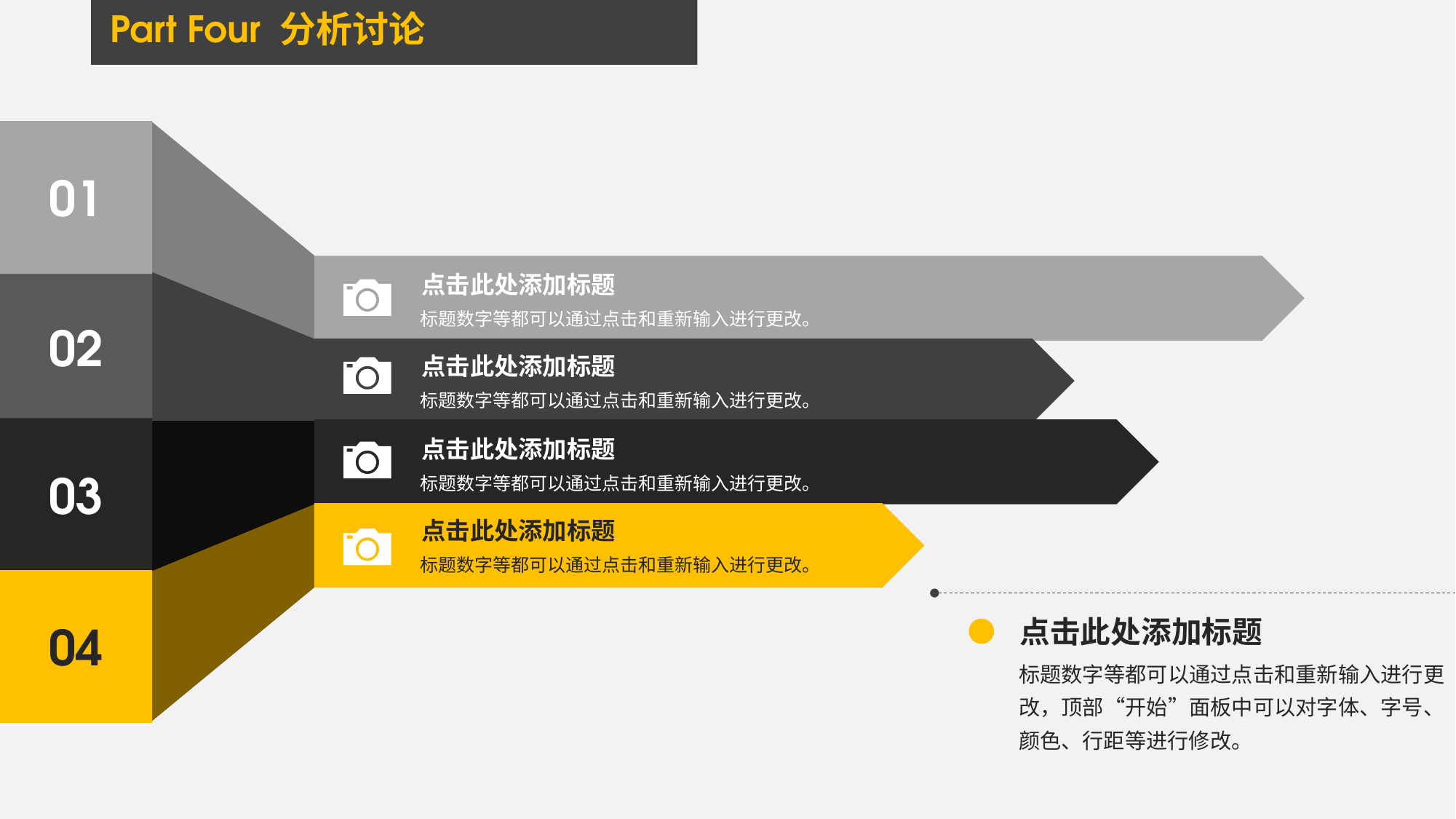

Part Four 分析讨论
01

点击此处添加标题

标题数字等都可以通过点击和重新输入进行更改。
02

点击此处添加标题

标题数字等都可以通过点击和重新输入进行更改。
03

点击此处添加标题

标题数字等都可以通过点击和重新输入进行更改。

点击此处添加标题

标题数字等都可以通过点击和重新输入进行更改。
04
点击此处添加标题

标题数字等都可以通过点击和重新输入进行更改，顶部“开始”面板中可以对字体、字号、颜色、行距等进行修改。